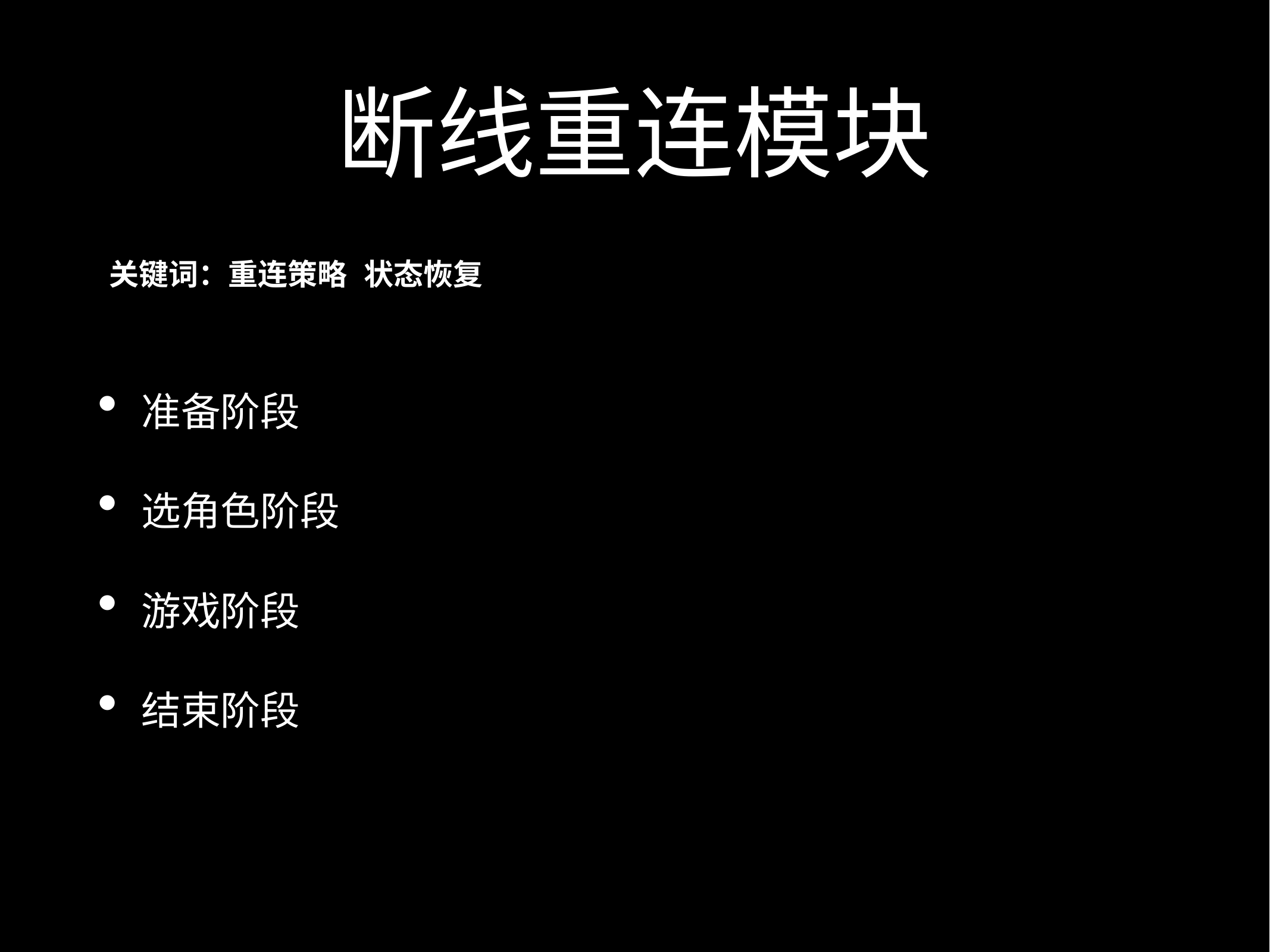

# 断线重连模块
关键词：重连策略  状态恢复
准备阶段
选角色阶段
游戏阶段
结束阶段